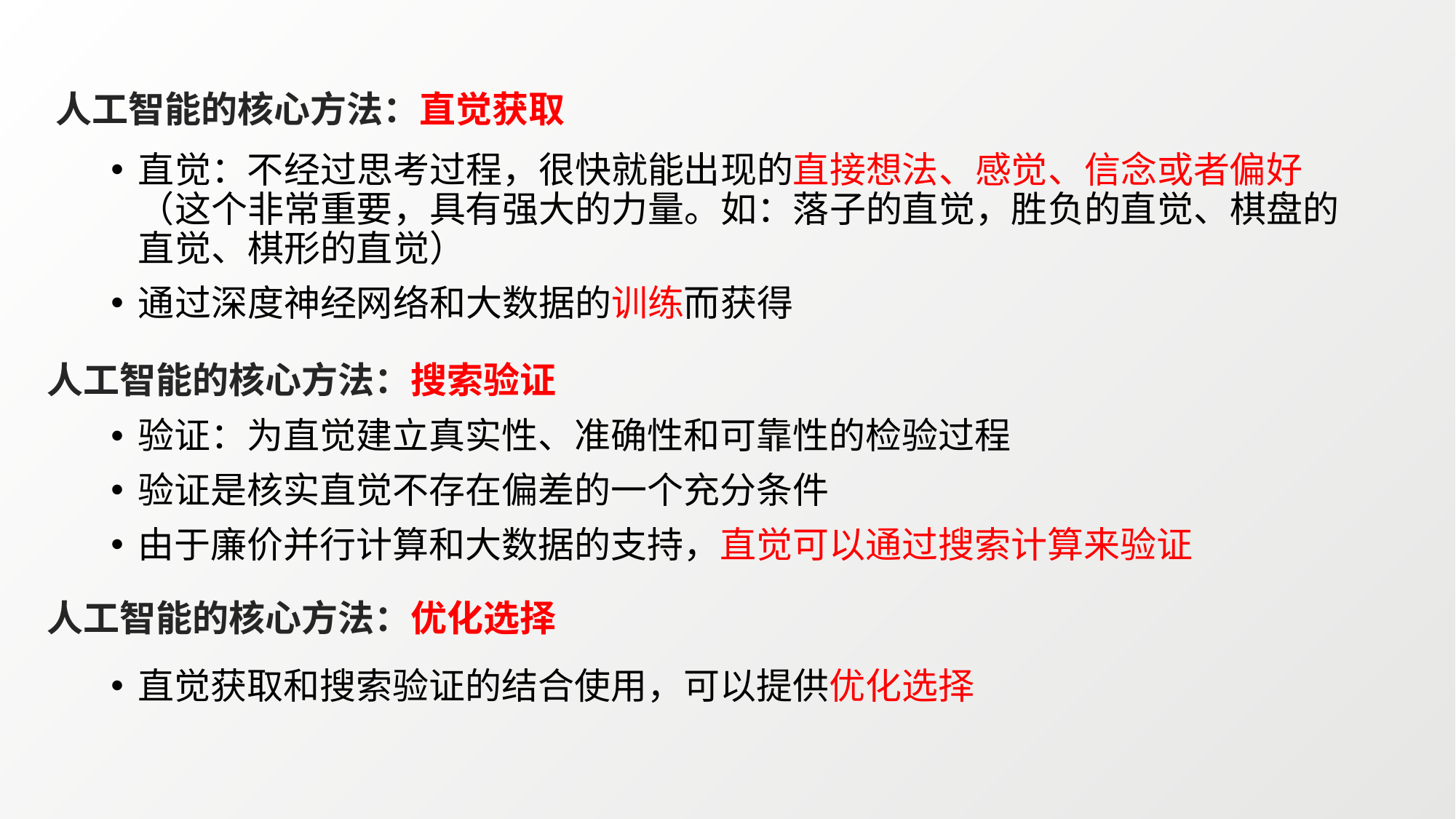

人工智能的核心方法：直觉获取
直觉：不经过思考过程，很快就能出现的直接想法、感觉、信念或者偏好（这个非常重要，具有强大的力量。如：落子的直觉，胜负的直觉、棋盘的直觉、棋形的直觉）
通过深度神经网络和大数据的训练而获得

人工智能的核心方法：搜索验证
验证：为直觉建立真实性、准确性和可靠性的检验过程
验证是核实直觉不存在偏差的一个充分条件
由于廉价并行计算和大数据的支持，直觉可以通过搜索计算来验证

人工智能的核心方法：优化选择
直觉获取和搜索验证的结合使用，可以提供优化选择